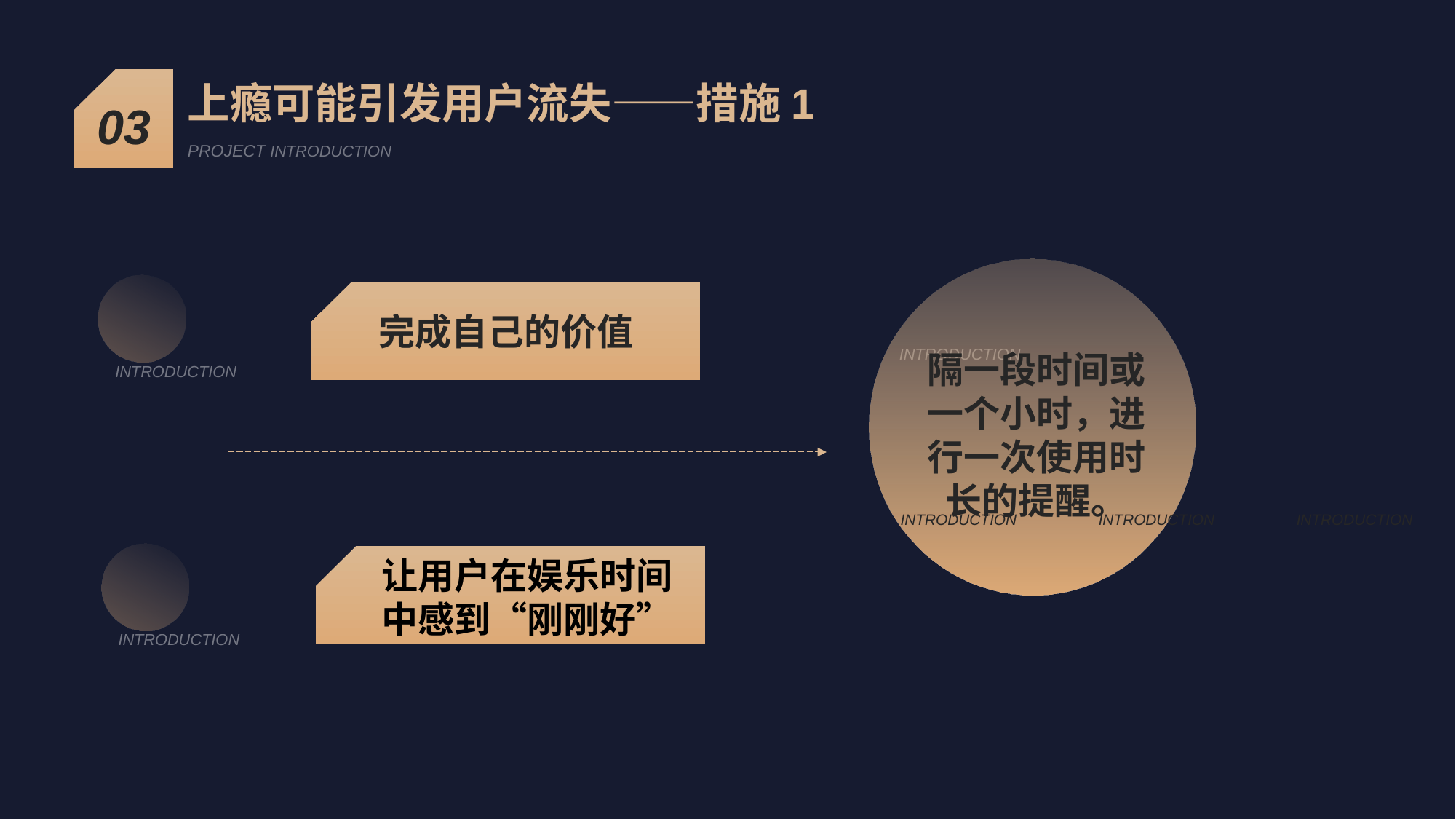

03
上瘾可能引发用户流失——措施1
PROJECT INTRODUCTION

隔一段时间或一个小时，进行一次使用时长的提醒。
INTRODUCTION
INTRODUCTION
INTRODUCTION
INTRODUCTION

INTRODUCTION

完成自己的价值

INTRODUCTION
金融
金融
金融

让用户在娱乐时间中感到“刚刚好”